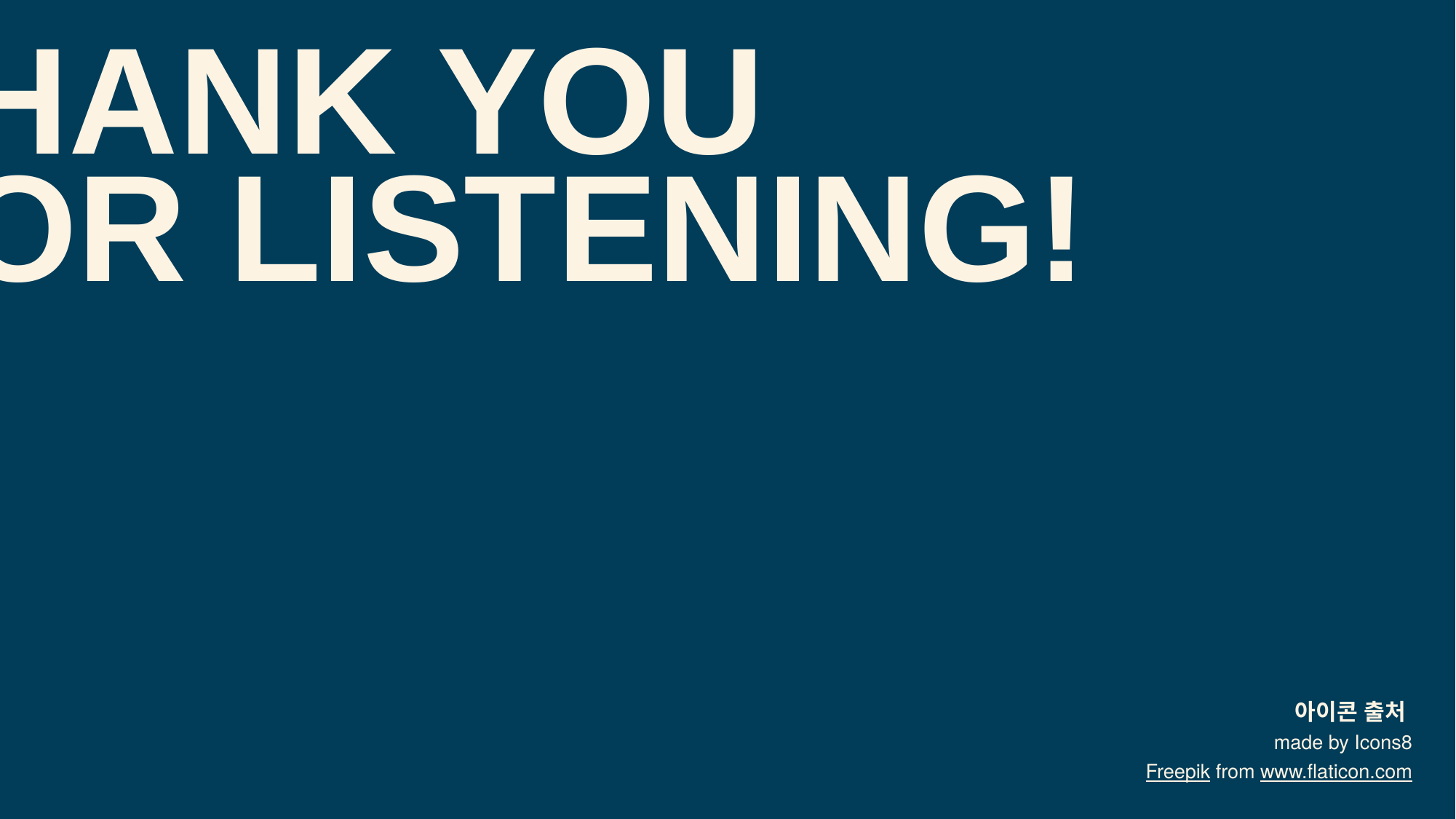

THANK YOU
FOR LISTENING!
아이콘 출처
made by Icons8
Freepik from www.flaticon.com